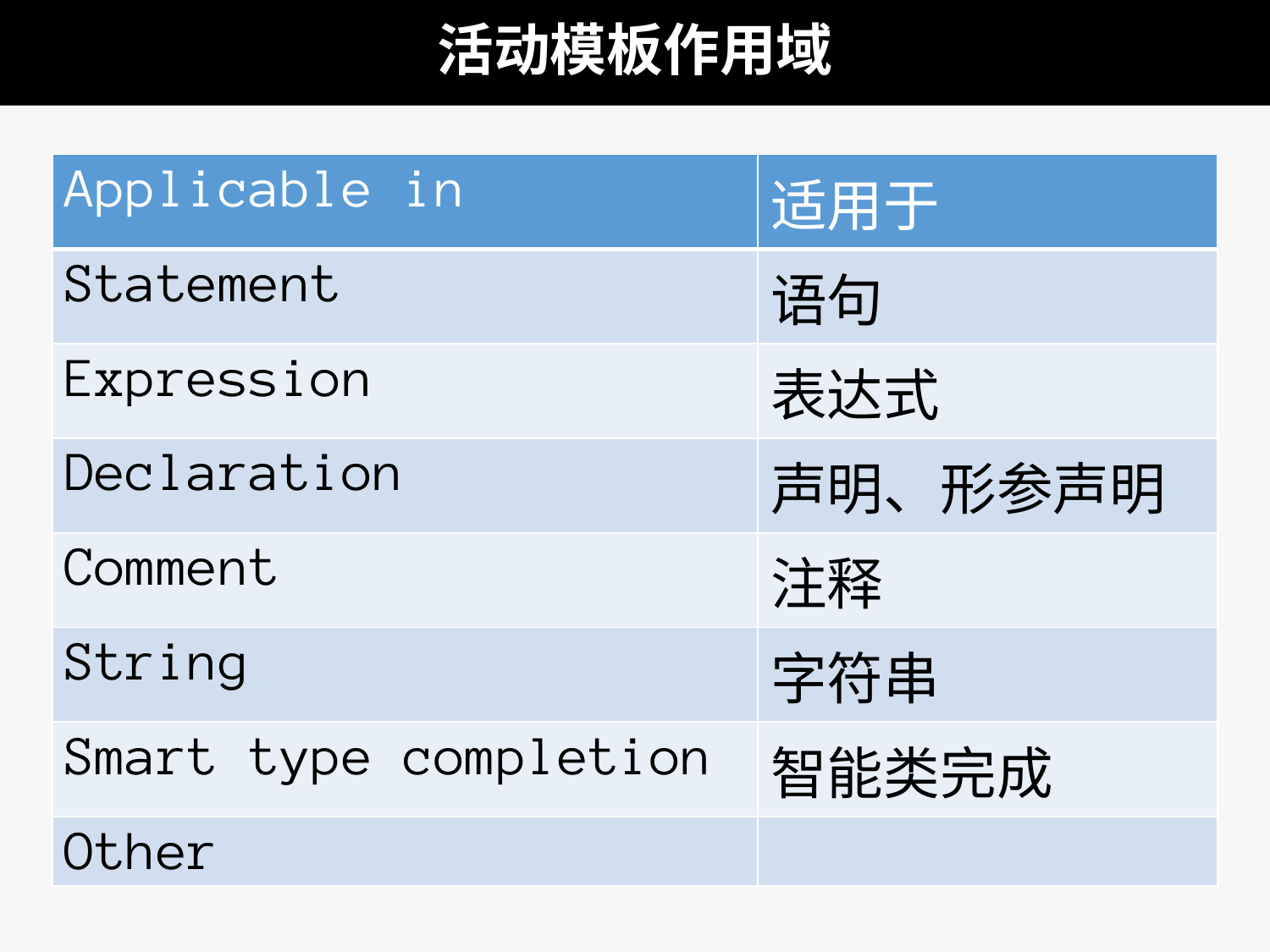

# 活动模板作用域
| Applicable in | 适用于 |
| --- | --- |
| Statement | 语句 |
| Expression | 表达式 |
| Declaration | 声明、形参声明 |
| Comment | 注释 |
| String | 字符串 |
| Smart type completion | 智能类完成 |
| Other |  |